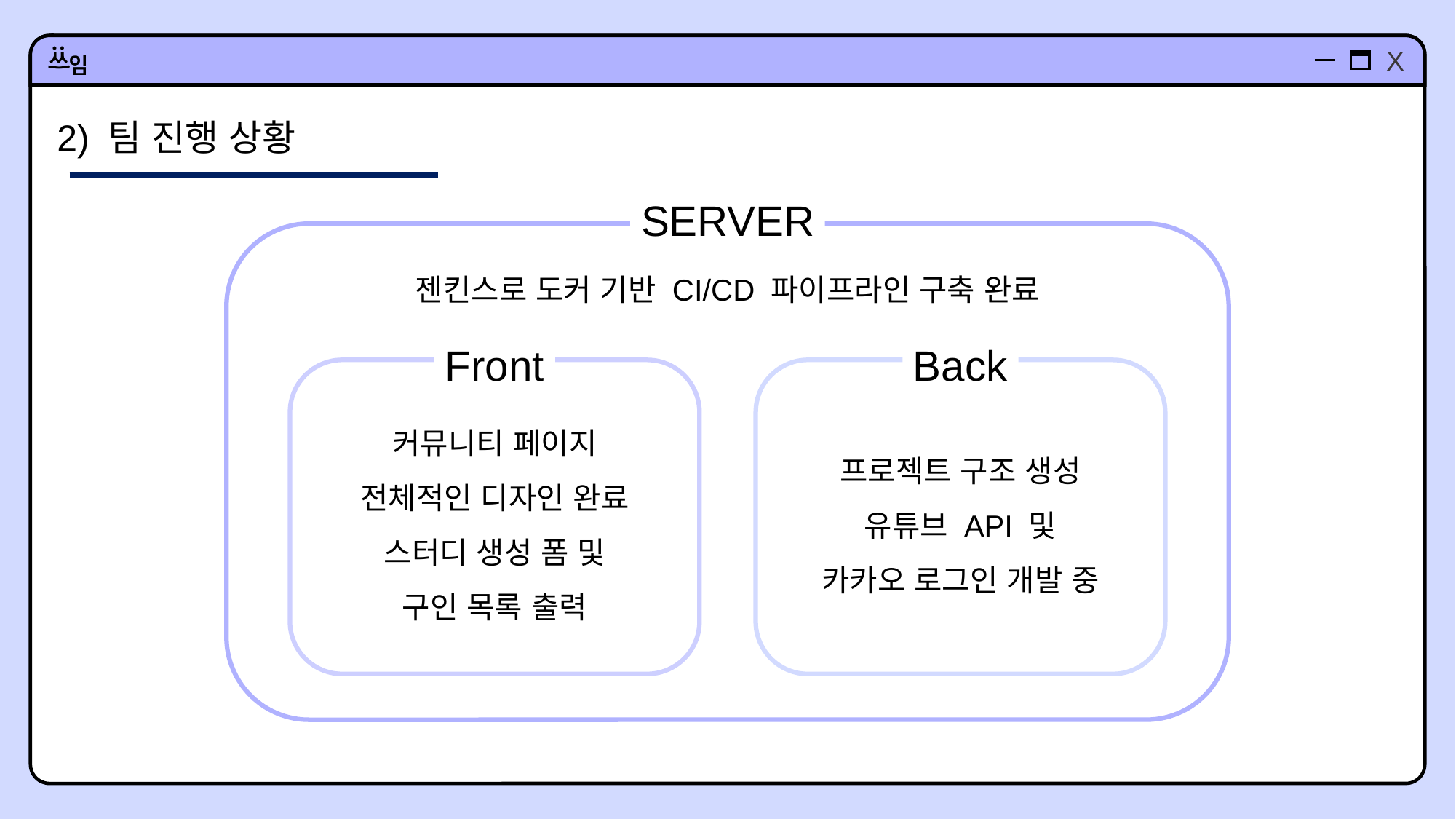

2) 팀 진행 상황
SERVER

젠킨스로 도커 기반 CI/CD 파이프라인 구축 완료
Front
Back

커뮤니티 페이지
전체적인 디자인 완료
스터디 생성 폼 및
구인 목록 출력
프로젝트 구조 생성
유튜브 API 및
카카오 로그인 개발 중